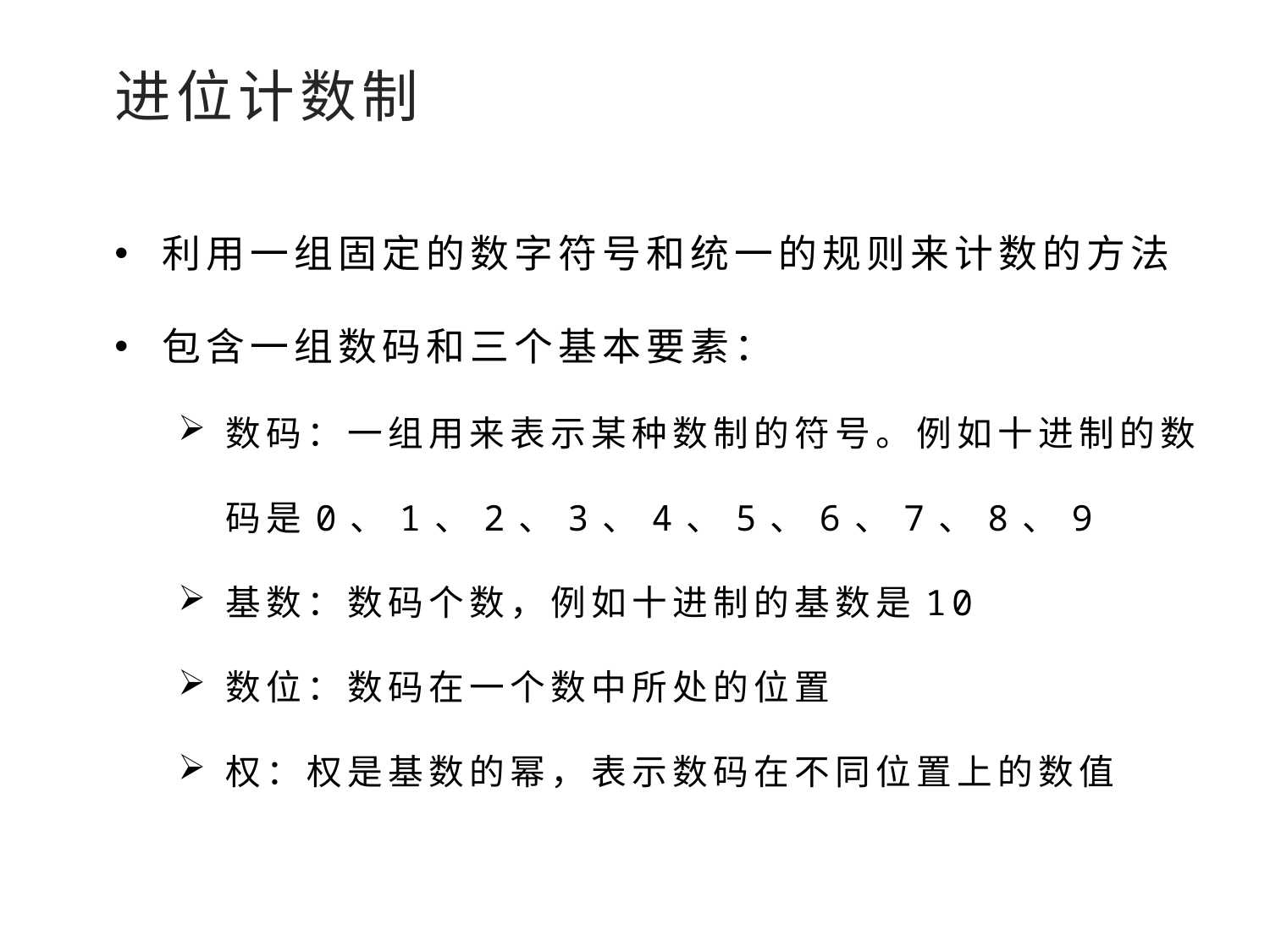

进位计数制
利用一组固定的数字符号和统一的规则来计数的方法
包含一组数码和三个基本要素：
数码：一组用来表示某种数制的符号。例如十进制的数码是0、1、2、3、4、5、6、7、8、9
基数：数码个数，例如十进制的基数是10
数位：数码在一个数中所处的位置
权：权是基数的幂，表示数码在不同位置上的数值